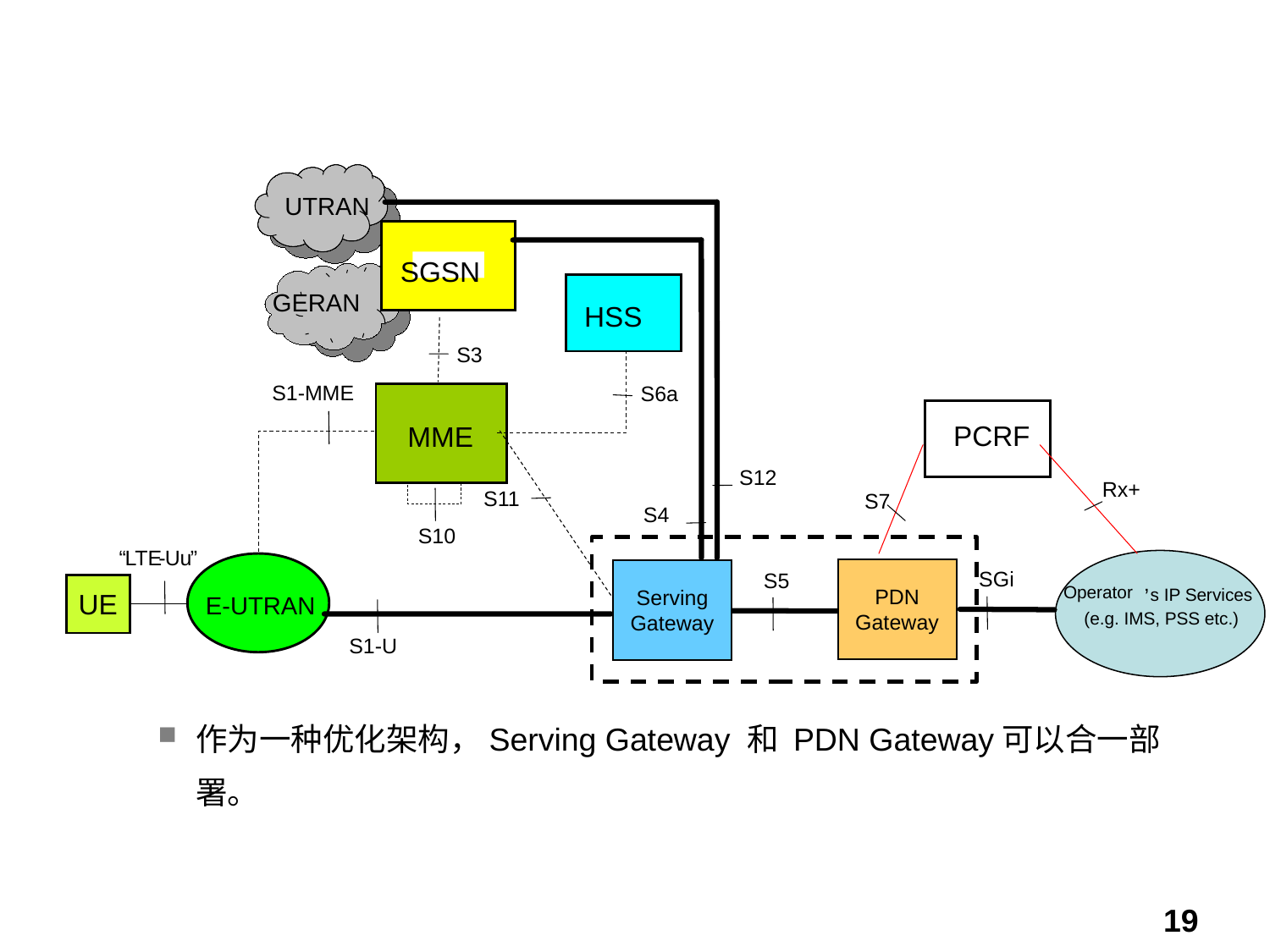

网络架构-Gateway合设

UTRAN

SGSN

GERAN

HSS

S3

S1-MME
S6a

PCRF
MME

S12

Rx+

S11
S7

S4

S10

“
LTE
-
Uu
”

PDN
Gateway
Serving
Gateway
SGi
S5

Operator
’
s IP Services
UE
E-UTRAN

(e.g. IMS, PSS etc.)

S1-U
作为一种优化架构，Serving Gateway 和 PDN Gateway可以合一部署。